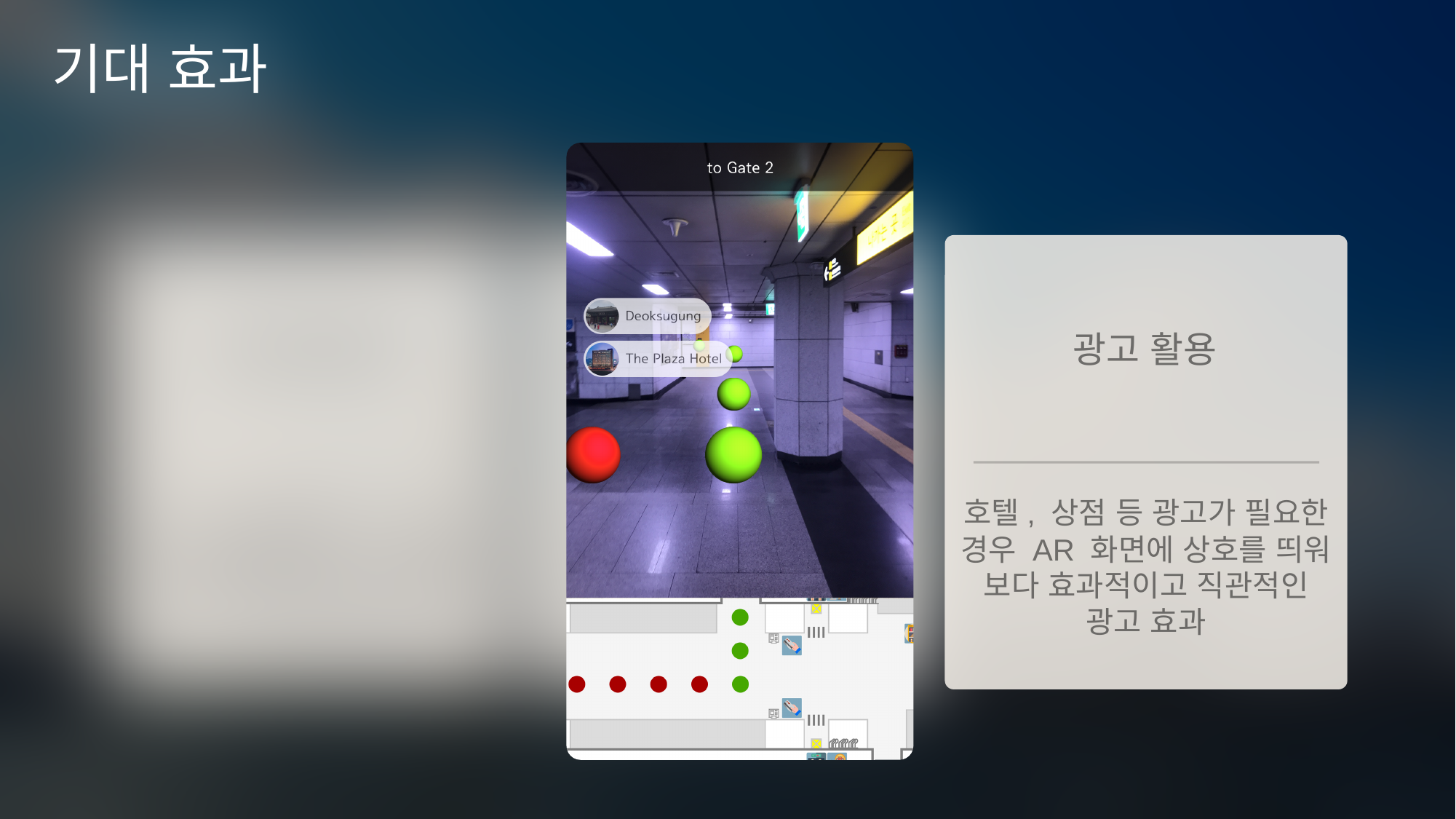

# 기대 효과

광고 활용
호텔, 상점 등 광고가 필요한
경우 AR 화면에 상호를 띄워
보다 효과적이고 직관적인
광고 효과

쉬운 길안내
관광지 정보 안내
카메라를 이용한 길안내로
낯선 환경에서도 시각 정보를
활용해 쉬운 길안내 가능
근처 관광지 안내를 통해
서울의 주요 관광지나
숨은 명소 소개 가능